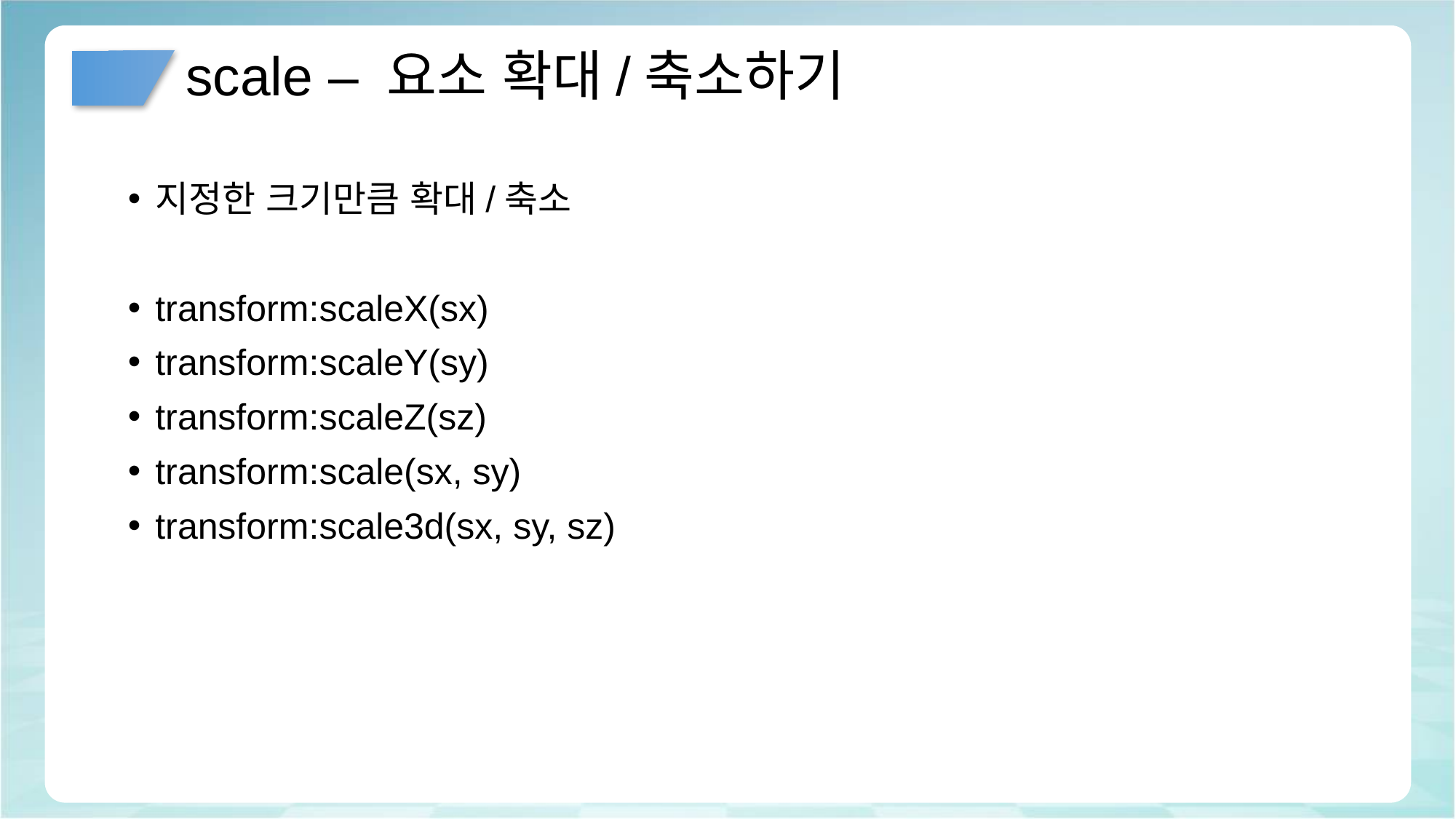

# scale – 요소 확대/축소하기
지정한 크기만큼 확대/축소

transform:scaleX(sx)
transform:scaleY(sy)
transform:scaleZ(sz)
transform:scale(sx, sy)
transform:scale3d(sx, sy, sz)